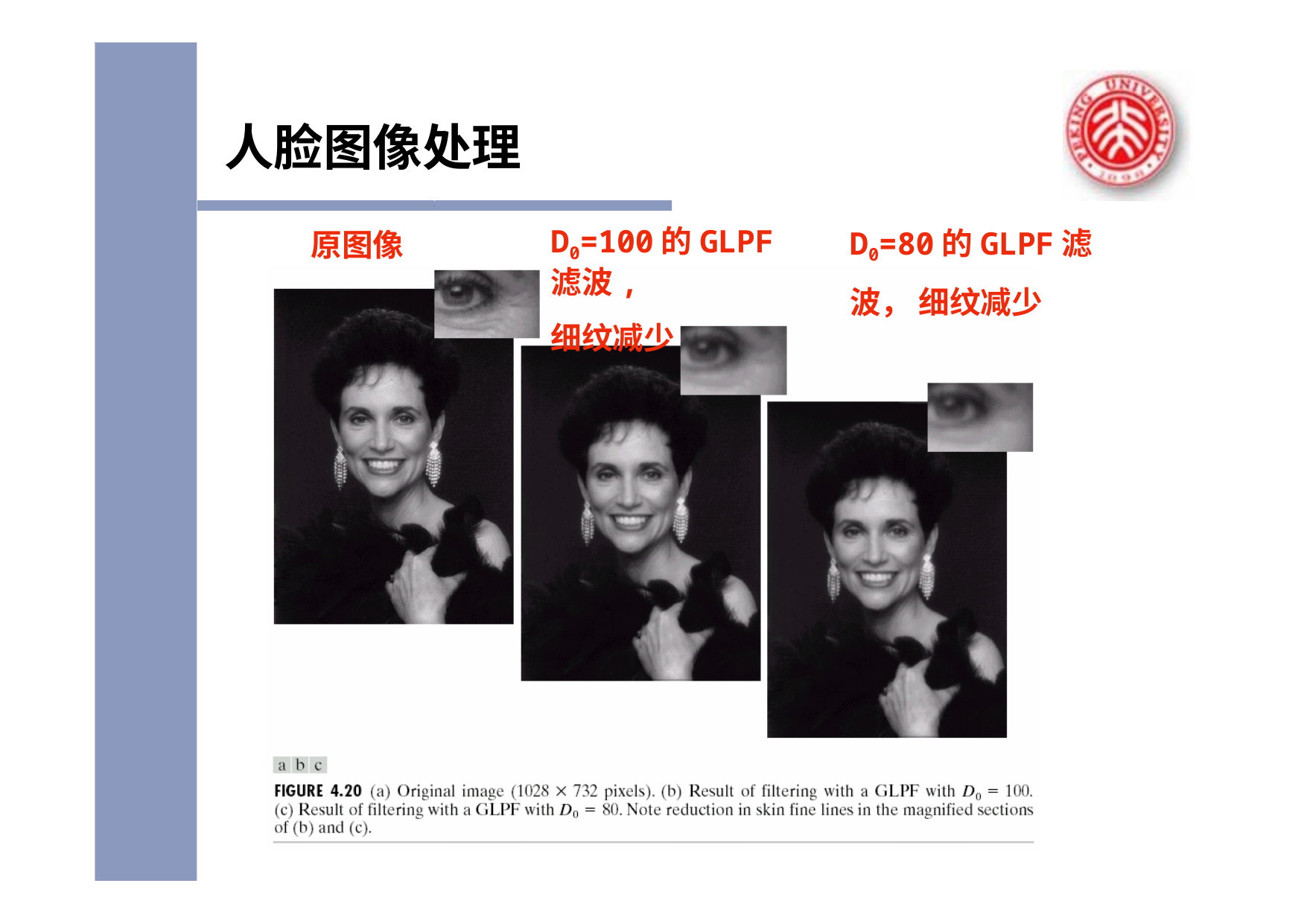

# 人脸图像处理

D0=80的GLPF滤波， 细纹减少
D0=100的GLPF滤波,
细纹减少
原图像